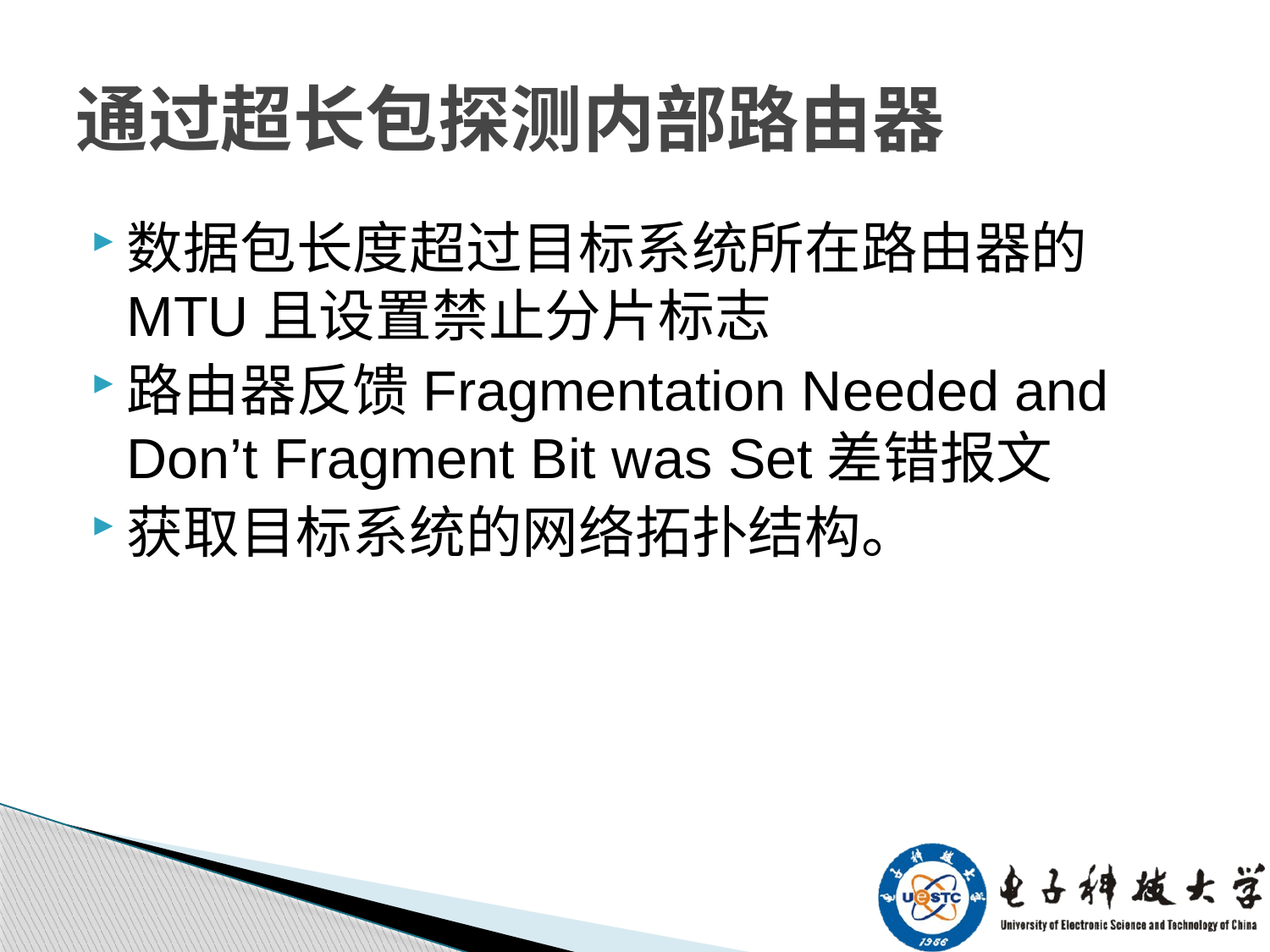

# 通过超长包探测内部路由器
数据包长度超过目标系统所在路由器的MTU且设置禁止分片标志
路由器反馈Fragmentation Needed and Don’t Fragment Bit was Set差错报文
获取目标系统的网络拓扑结构。
63